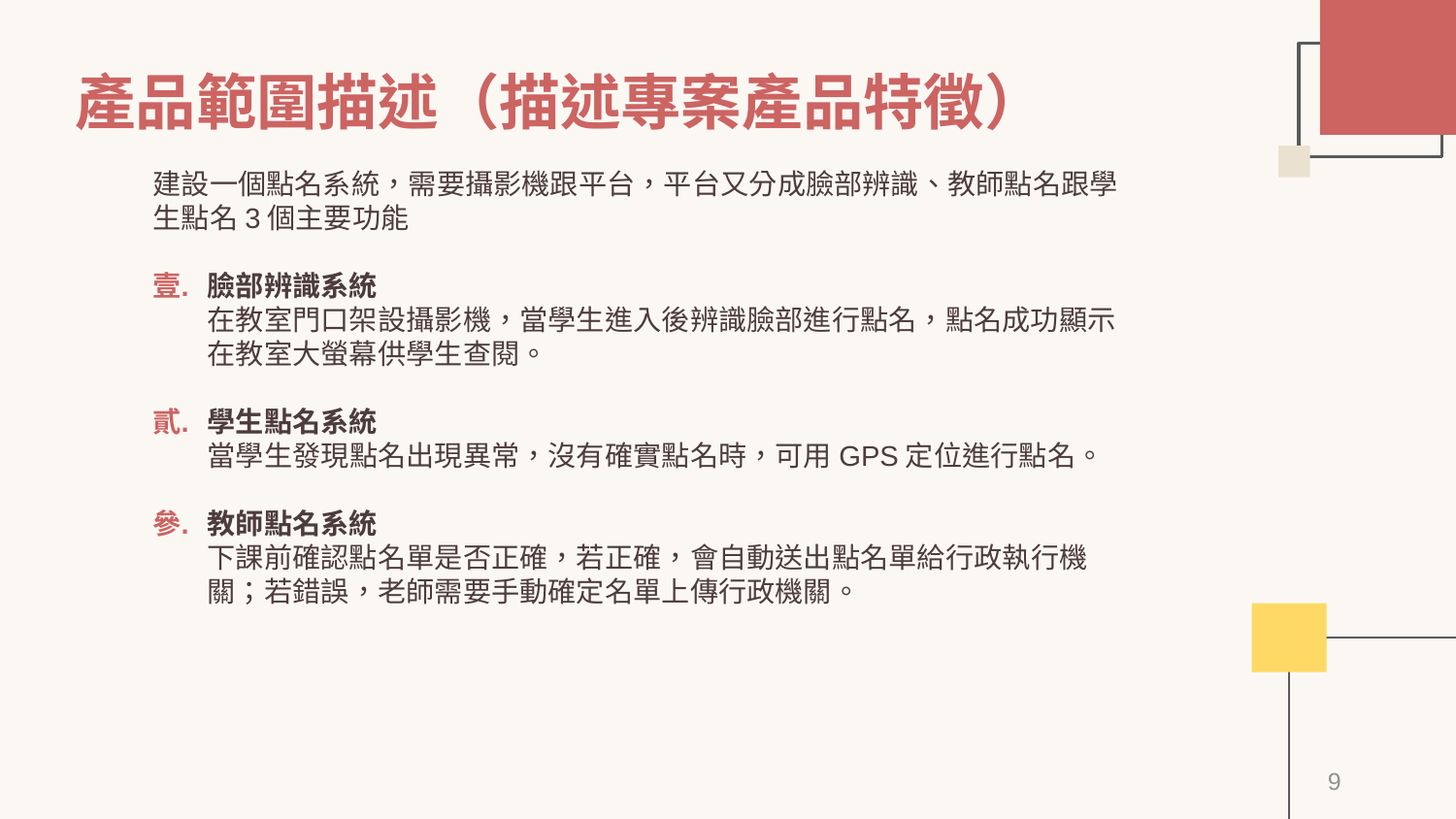

# 產品範圍描述（描述專案產品特徵）
建設一個點名系統，需要攝影機跟平台，平台又分成臉部辨識、教師點名跟學生點名3個主要功能

臉部辨識系統
在教室門口架設攝影機，當學生進入後辨識臉部進行點名，點名成功顯示在教室大螢幕供學生查閱。

學生點名系統
當學生發現點名出現異常，沒有確實點名時，可用GPS定位進行點名。

教師點名系統
下課前確認點名單是否正確，若正確，會自動送出點名單給行政執行機關；若錯誤，老師需要手動確定名單上傳行政機關。

9